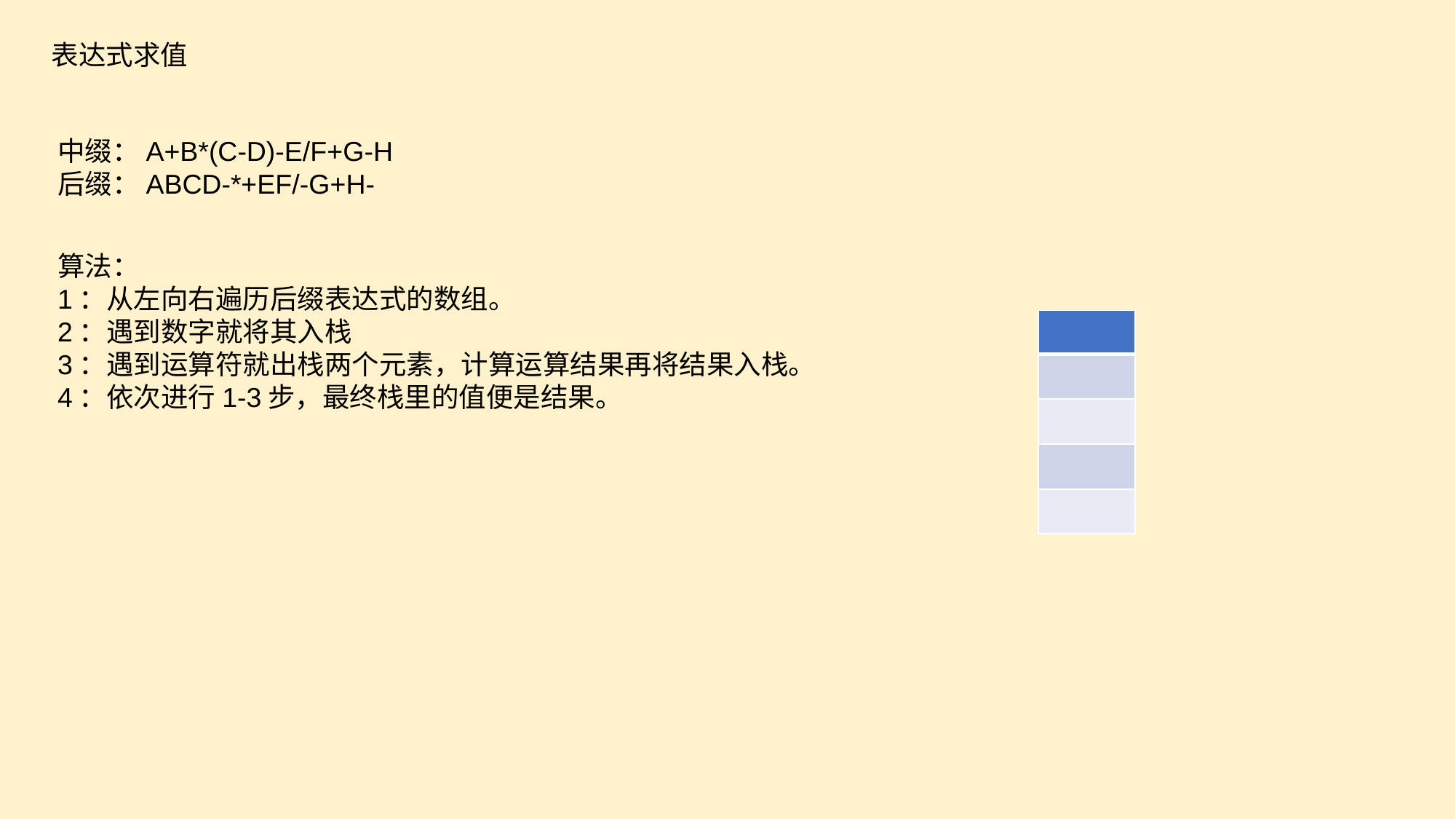

表达式求值
中缀：A+B*(C-D)-E/F+G-H
后缀：ABCD-*+EF/-G+H-
e7d195523061f1c0f0ec610a92cff745ee13794c7b8d98f8E73673273C9E8BE17CC3D63B9B1D6426C348A354AD505654C28F453CD7C8F90EADD06C08281DAED7140E5AAAED5880ECE414DFB6A93B82BE019406867034C3A8500A4827DCF3FBF74A471B736410707E336A01C9ADC9BE02ACCB8DF2121D81636A067B8AE80C6AB6F014154F4E7B7247
算法：
1：从左向右遍历后缀表达式的数组。
2：遇到数字就将其入栈
3：遇到运算符就出栈两个元素，计算运算结果再将结果入栈。
4：依次进行1-3步，最终栈里的值便是结果。

|  |
| --- |
|  |
|  |
|  |
|  |